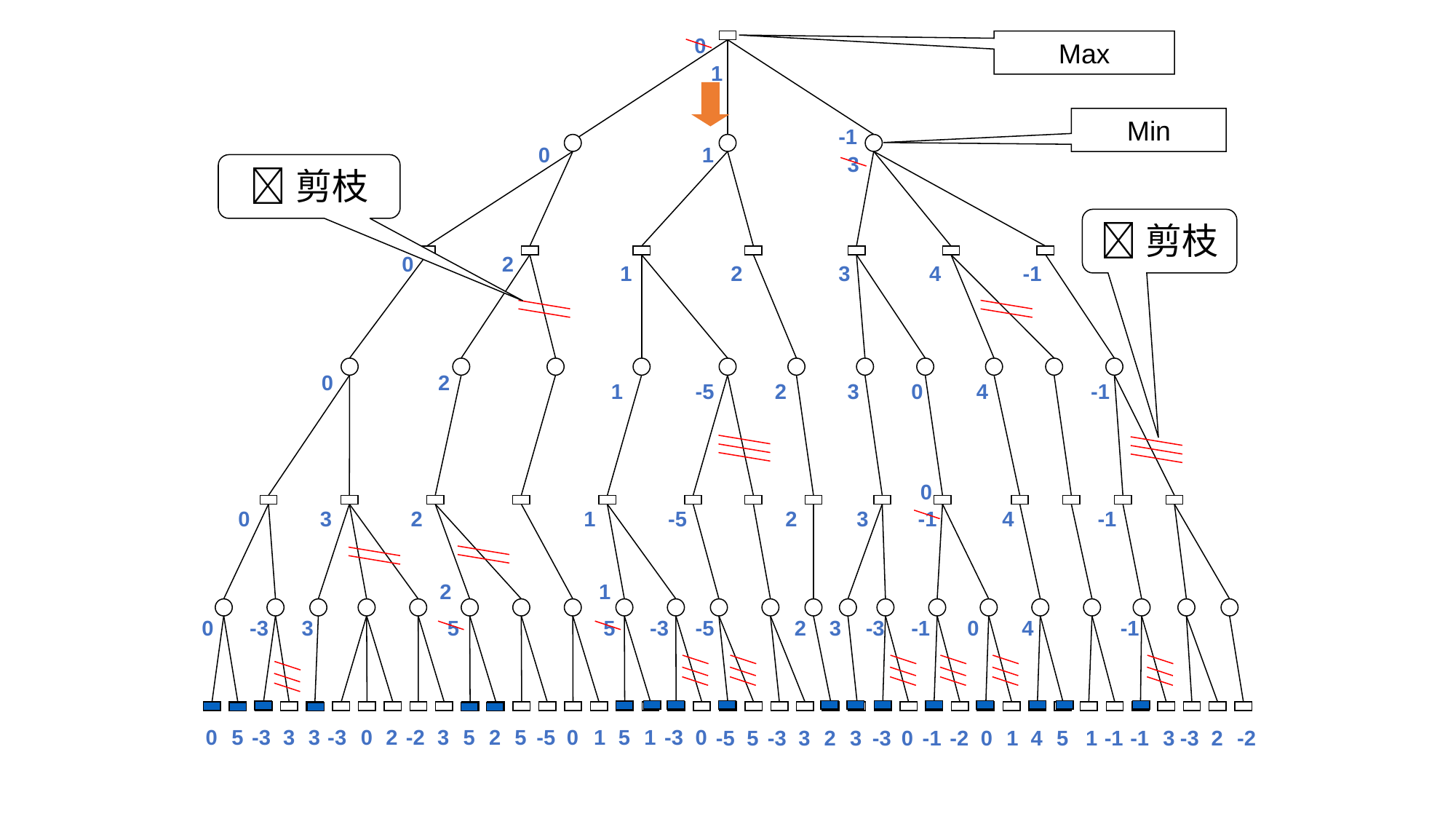

0

0
5
-3
3
3
-3
0
2
-2
3
5
2
5
-5
0
1
5
1
-3
0
-5
5
-3
3
2
3
-3
0
-1
-2
0
1
4
5
1
-1
-1
3
-3
2
Max

1

Min
-1
0
1
3
β剪枝

α剪枝
0
2
1
2
3
4
-1

0
2
1
-5
2
3
0
4
-1

0
0
3
2
1
-5
2
3
-1
4
-1

2
1
0
-3
3
5
5
-3
-5
2
3
-3
-1
0
4
-1

-2